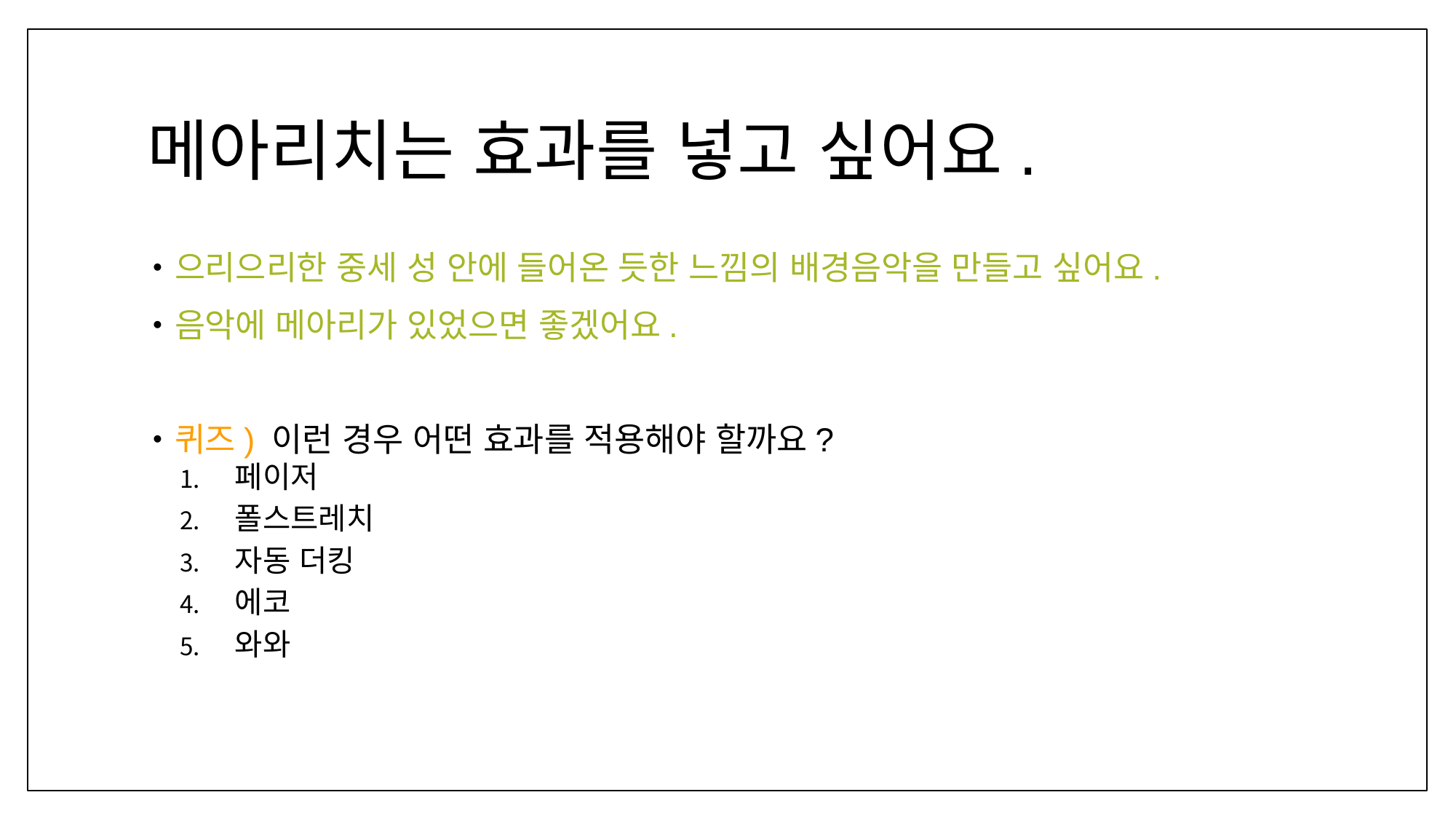

# 메아리치는 효과를 넣고 싶어요.
으리으리한 중세 성 안에 들어온 듯한 느낌의 배경음악을 만들고 싶어요.
음악에 메아리가 있었으면 좋겠어요.

퀴즈) 이런 경우 어떤 효과를 적용해야 할까요?
페이저
폴스트레치
자동 더킹
에코
와와